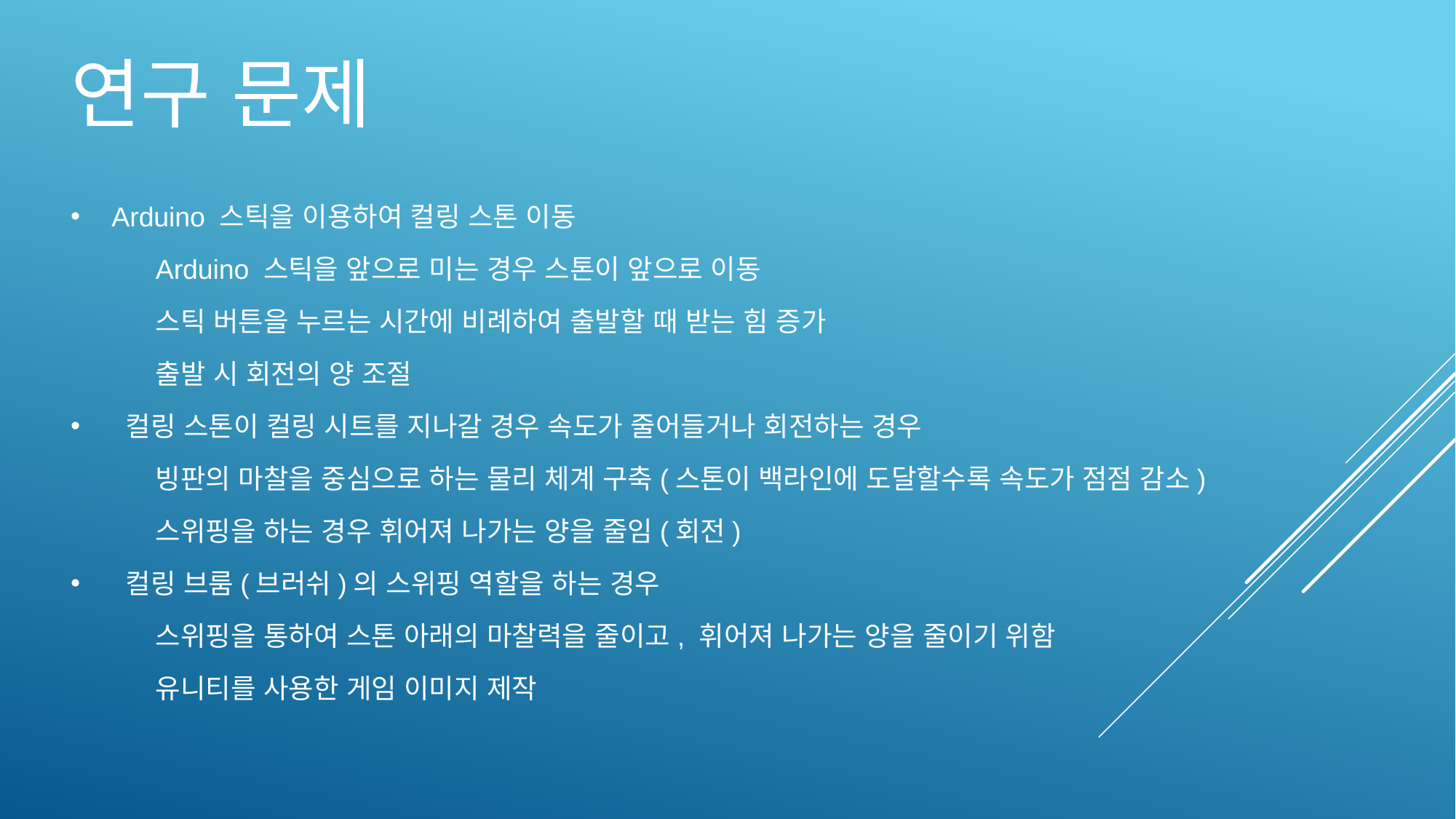

# 연구 문제
Arduino 스틱을 이용하여 컬링 스톤 이동
Arduino 스틱을 앞으로 미는 경우 스톤이 앞으로 이동
스틱 버튼을 누르는 시간에 비례하여 출발할 때 받는 힘 증가
출발 시 회전의 양 조절
 컬링 스톤이 컬링 시트를 지나갈 경우 속도가 줄어들거나 회전하는 경우
빙판의 마찰을 중심으로 하는 물리 체계 구축(스톤이 백라인에 도달할수록 속도가 점점 감소)
스위핑을 하는 경우 휘어져 나가는 양을 줄임(회전)
 컬링 브룸(브러쉬)의 스위핑 역할을 하는 경우
스위핑을 통하여 스톤 아래의 마찰력을 줄이고, 휘어져 나가는 양을 줄이기 위함
유니티를 사용한 게임 이미지 제작